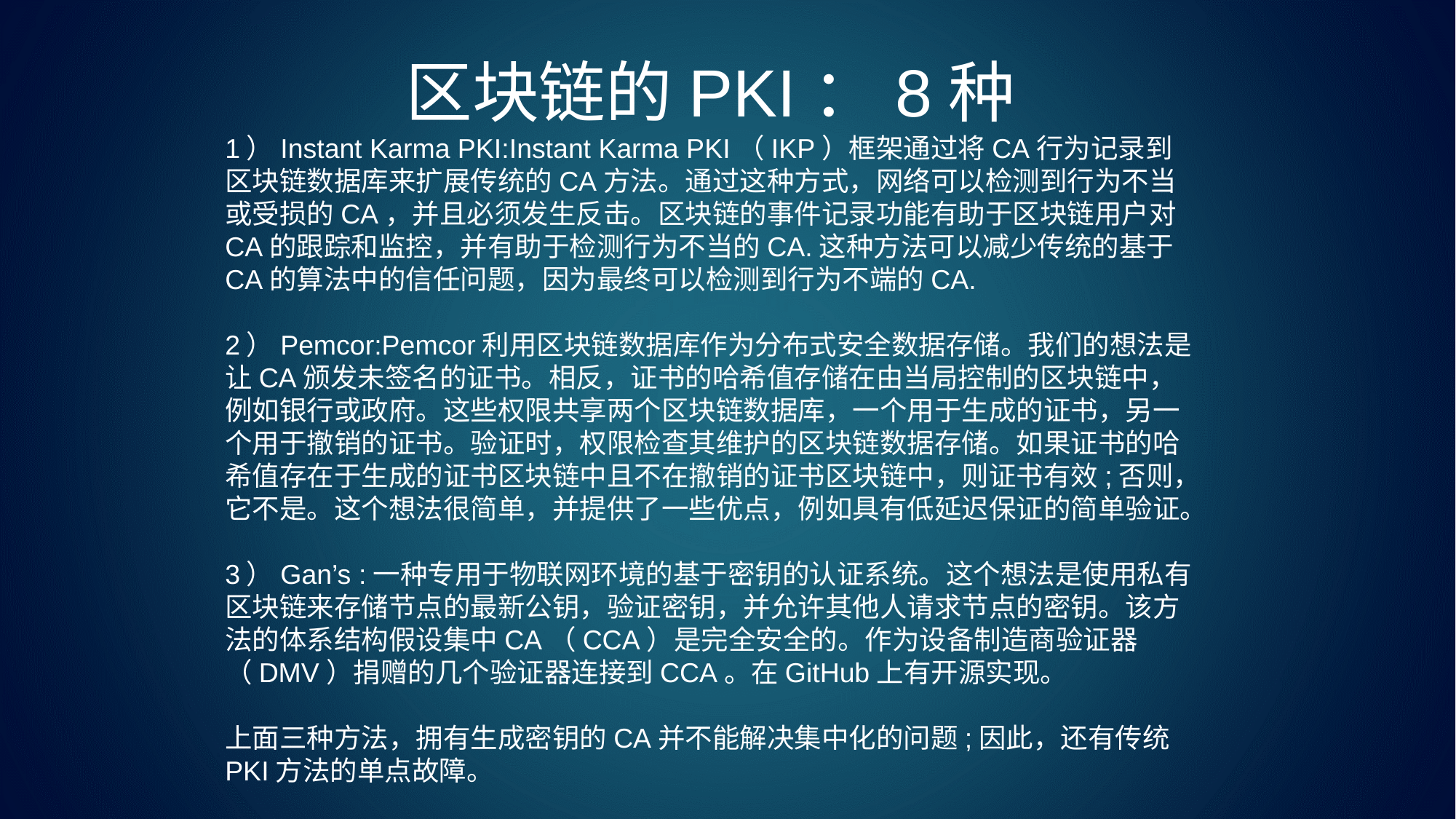

区块链的PKI：8种
1）Instant Karma PKI:Instant Karma PKI（IKP）框架通过将CA行为记录到区块链数据库来扩展传统的CA方法。通过这种方式，网络可以检测到行为不当或受损的CA，并且必须发生反击。区块链的事件记录功能有助于区块链用户对CA的跟踪和监控，并有助于检测行为不当的CA.这种方法可以减少传统的基于CA的算法中的信任问题，因为最终可以检测到行为不端的CA.

2）Pemcor:Pemcor利用区块链数据库作为分布式安全数据存储。我们的想法是让CA颁发未签名的证书。相反，证书的哈希值存储在由当局控制的区块链中，例如银行或政府。这些权限共享两个区块链数据库，一个用于生成的证书，另一个用于撤销的证书。验证时，权限检查其维护的区块链数据存储。如果证书的哈希值存在于生成的证书区块链中且不在撤销的证书区块链中，则证书有效;否则，它不是。这个想法很简单，并提供了一些优点，例如具有低延迟保证的简单验证。

3）Gan’s :一种专用于物联网环境的基于密钥的认证系统。这个想法是使用私有区块链来存储节点的最新公钥，验证密钥，并允许其他人请求节点的密钥。该方法的体系结构假设集中CA（CCA）是完全安全的。作为设备制造商验证器（DMV）捐赠的几个验证器连接到CCA。在GitHub上有开源实现。

上面三种方法，拥有生成密钥的CA并不能解决集中化的问题;因此，还有传统PKI方法的单点故障。